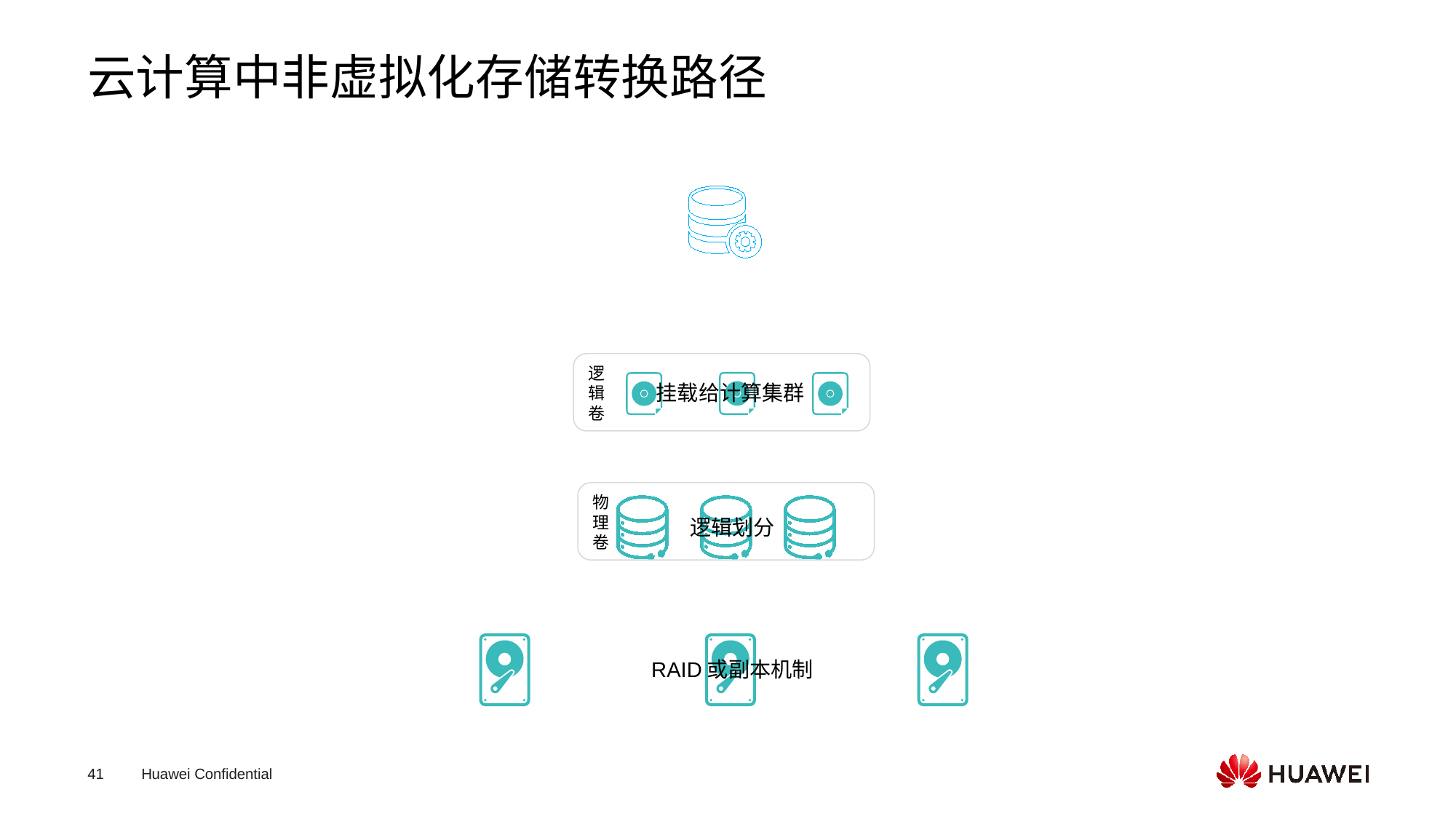

# 云计算中非虚拟化存储转换路径

逻
辑
卷

挂载给计算集群
物
理
卷

逻辑划分

RAID或副本机制